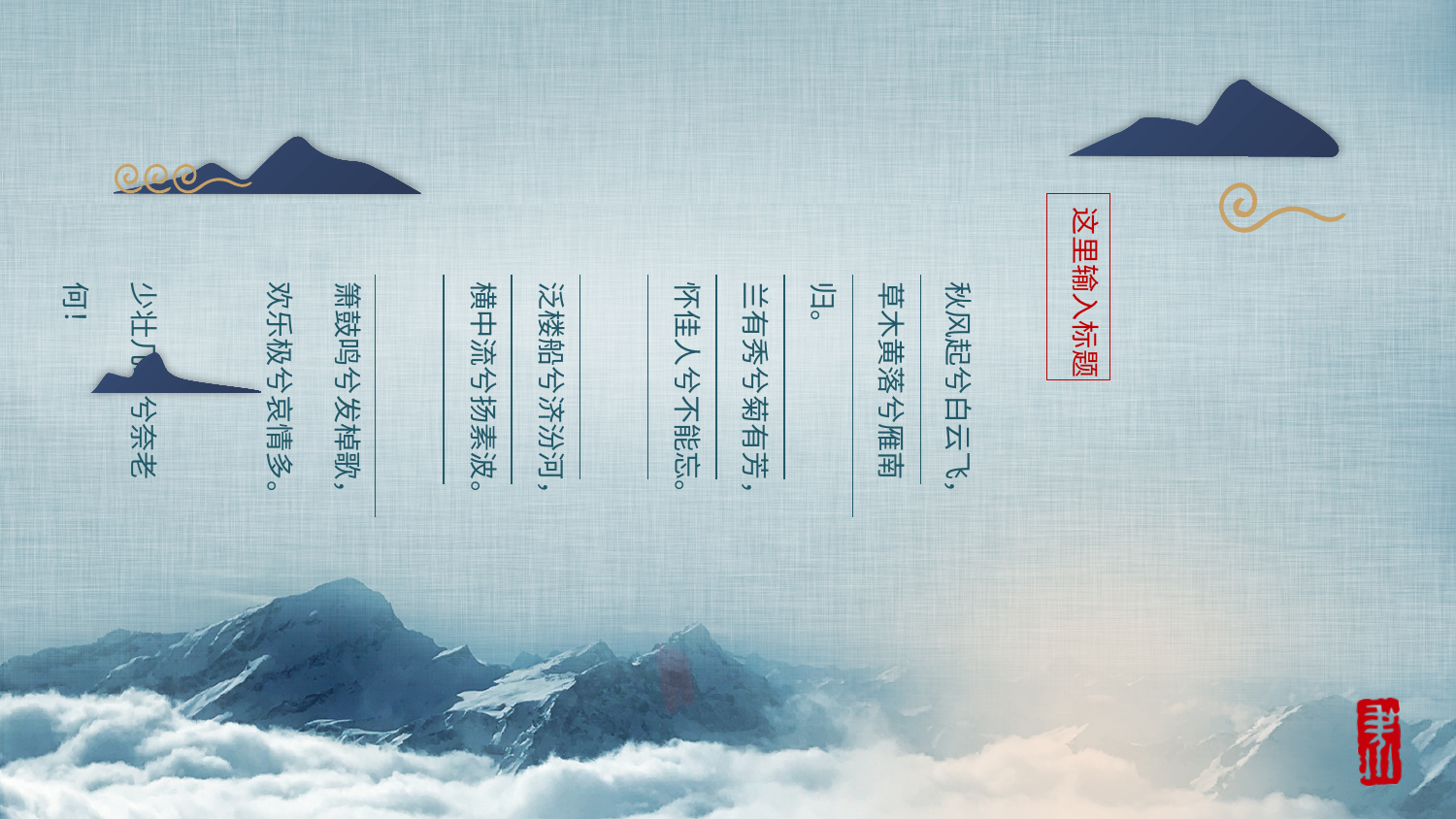

这里输入标题
秋风起兮白云飞，草木黄落兮雁南归。
兰有秀兮菊有芳，怀佳人兮不能忘。
泛楼船兮济汾河，横中流兮扬素波。
箫鼓鸣兮发棹歌，欢乐极兮哀情多。
少壮几时兮奈老何！